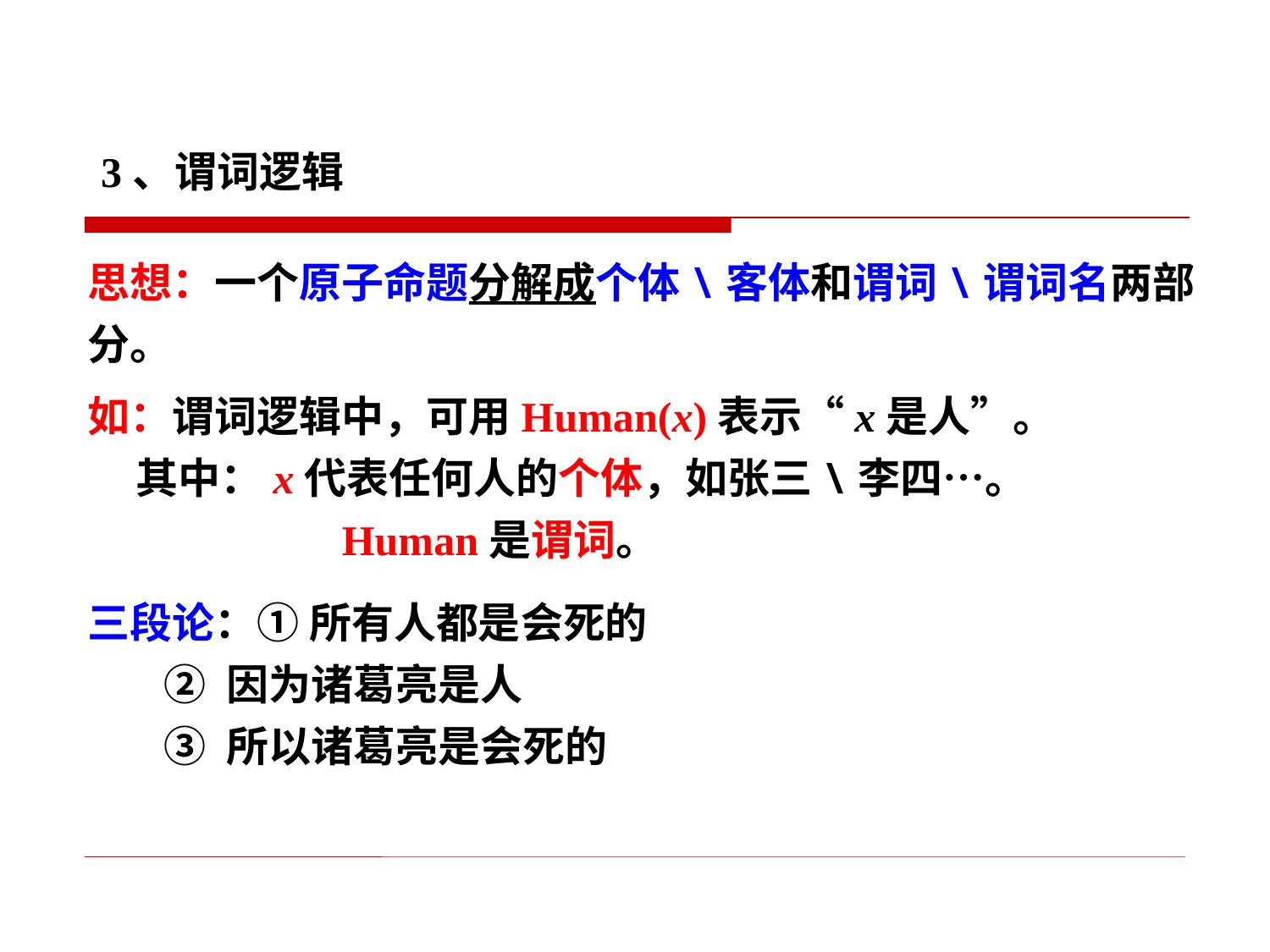

3、谓词逻辑
思想：一个原子命题分解成个体\客体和谓词\谓词名两部分。
如：谓词逻辑中，可用Human(x)表示“x是人”。
    其中：x代表任何人的个体，如张三\李四…。
          Human是谓词。
三段论：① 所有人都是会死的
        ② 因为诸葛亮是人
        ③ 所以诸葛亮是会死的